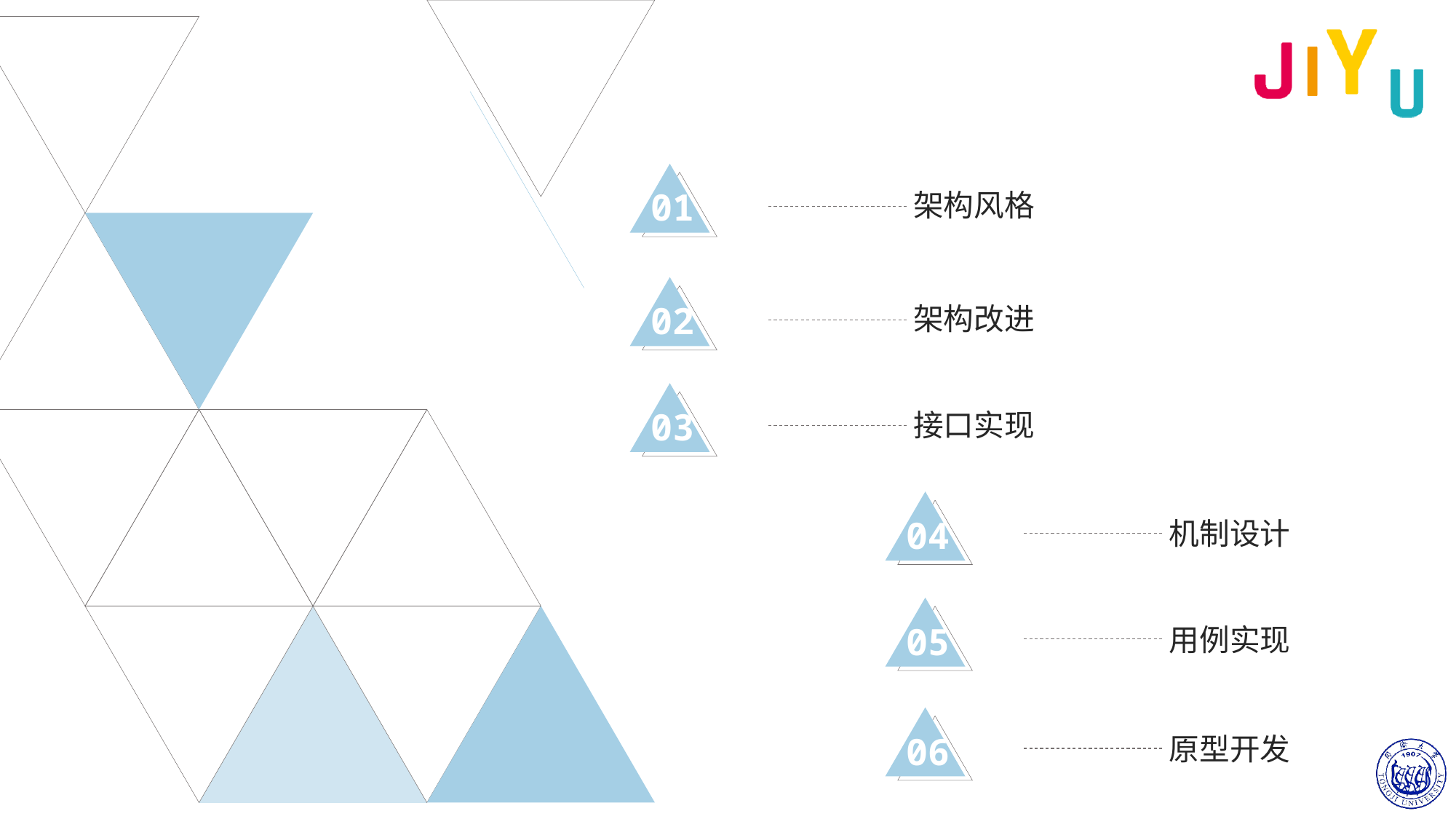

架构风格
01

架构改进
02

接口实现
03

机制设计
04

用例实现
05

原型开发
06